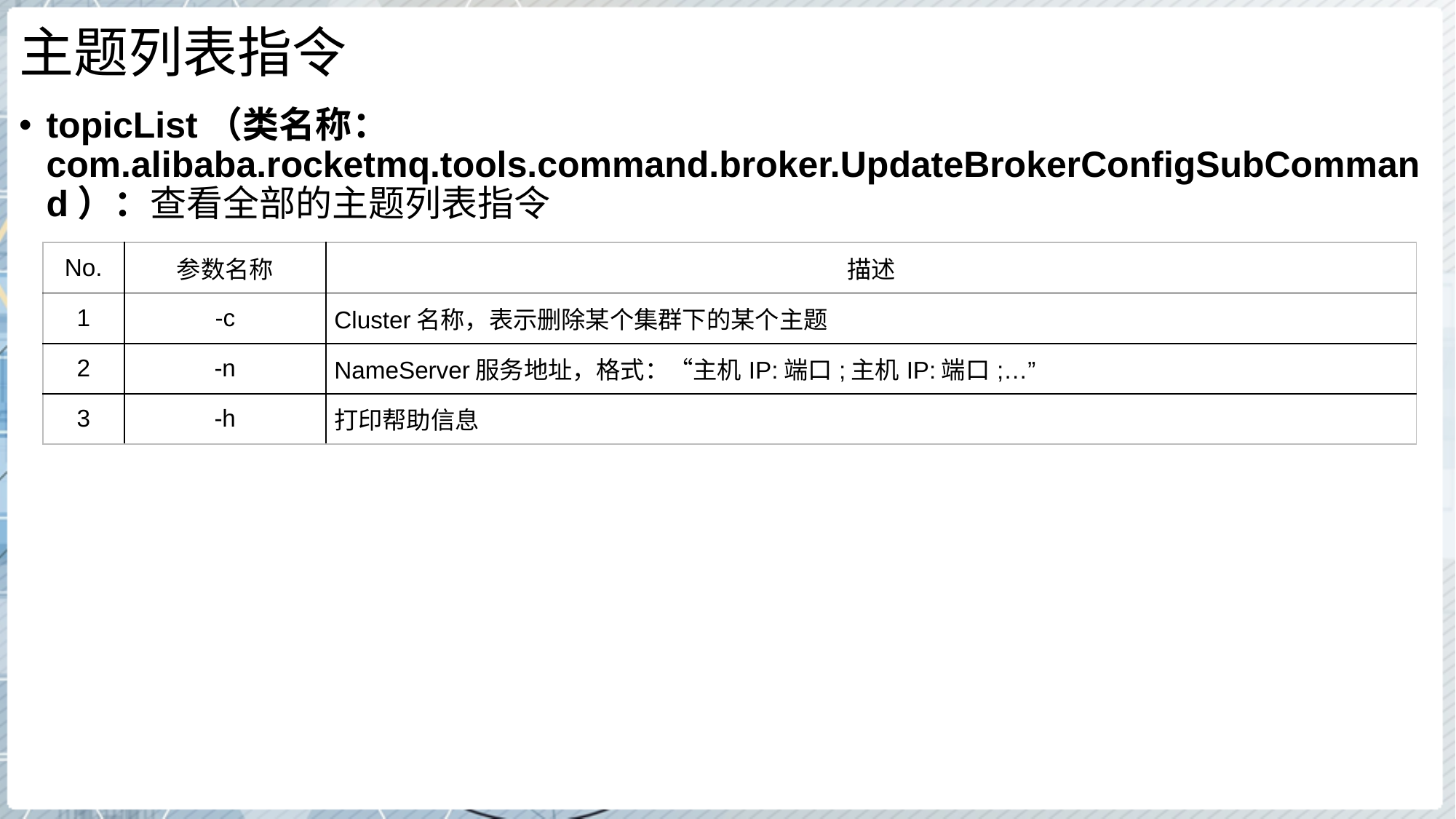

# 主题列表指令
topicList（类名称：com.alibaba.rocketmq.tools.command.broker.UpdateBrokerConfigSubCommand）：查看全部的主题列表指令
| No. | 参数名称 | 描述 |
| --- | --- | --- |
| 1 | -c | Cluster名称，表示删除某个集群下的某个主题 |
| 2 | -n | NameServer服务地址，格式：“主机IP:端口;主机IP:端口;…” |
| 3 | -h | 打印帮助信息 |